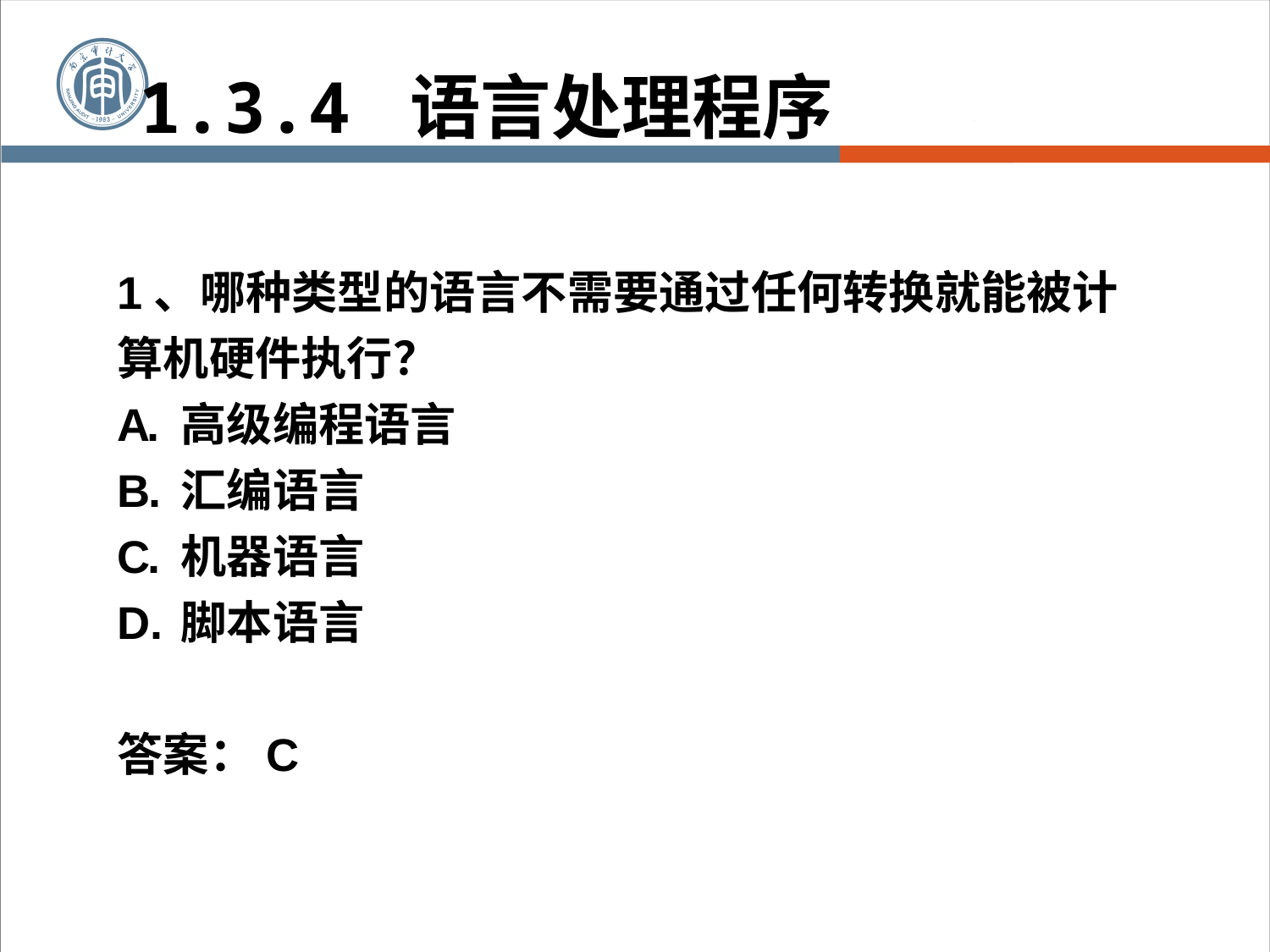

1.3.4 语言处理程序
1、哪种类型的语言不需要通过任何转换就能被计算机硬件执行？
高级编程语言
汇编语言
机器语言
脚本语言

答案：C